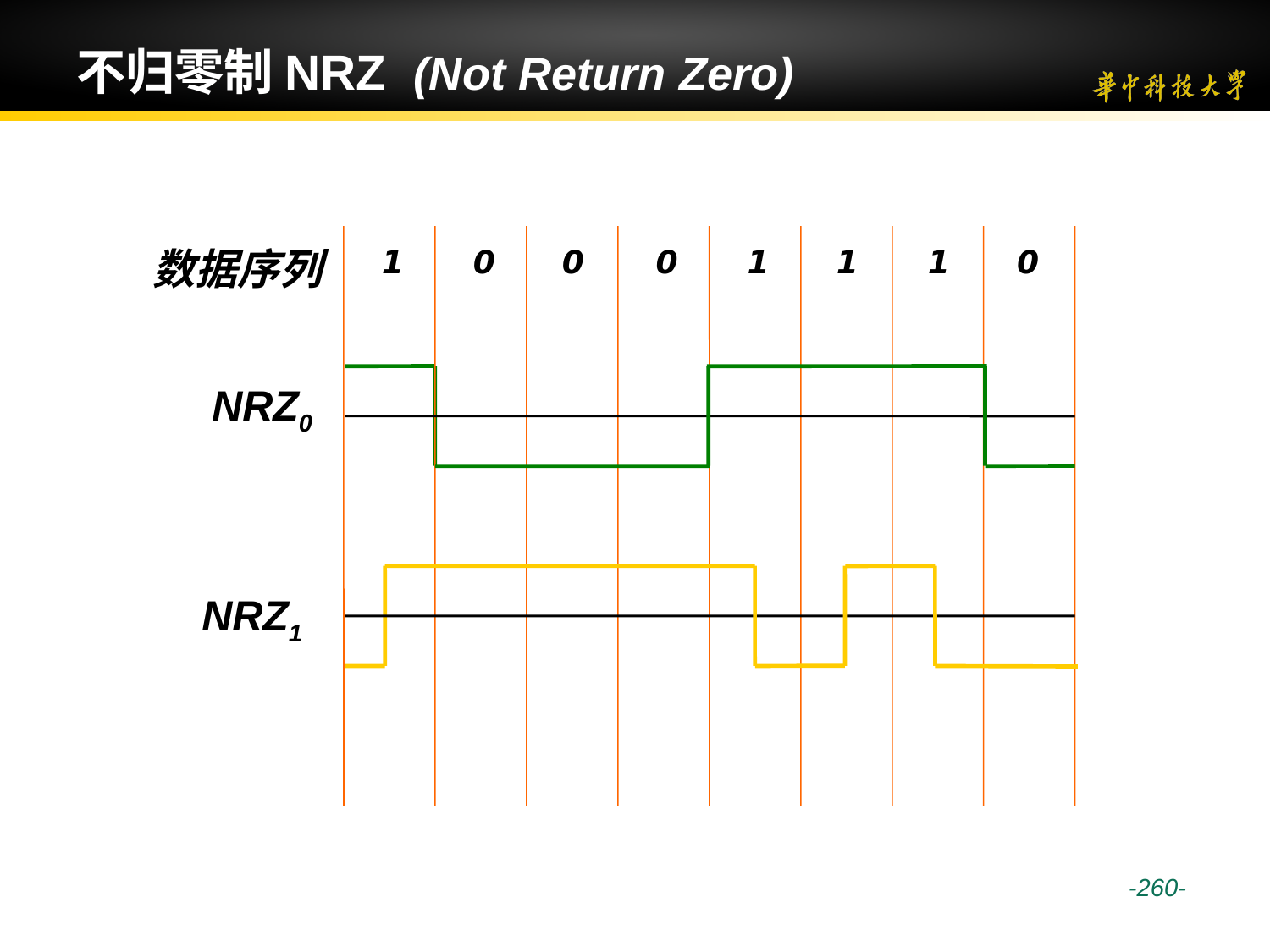

# 不归零制NRZ  (Not Return Zero)

数据序列
1
0
0
0
1
1
1
0

NRZ0

NRZ1

 -260-